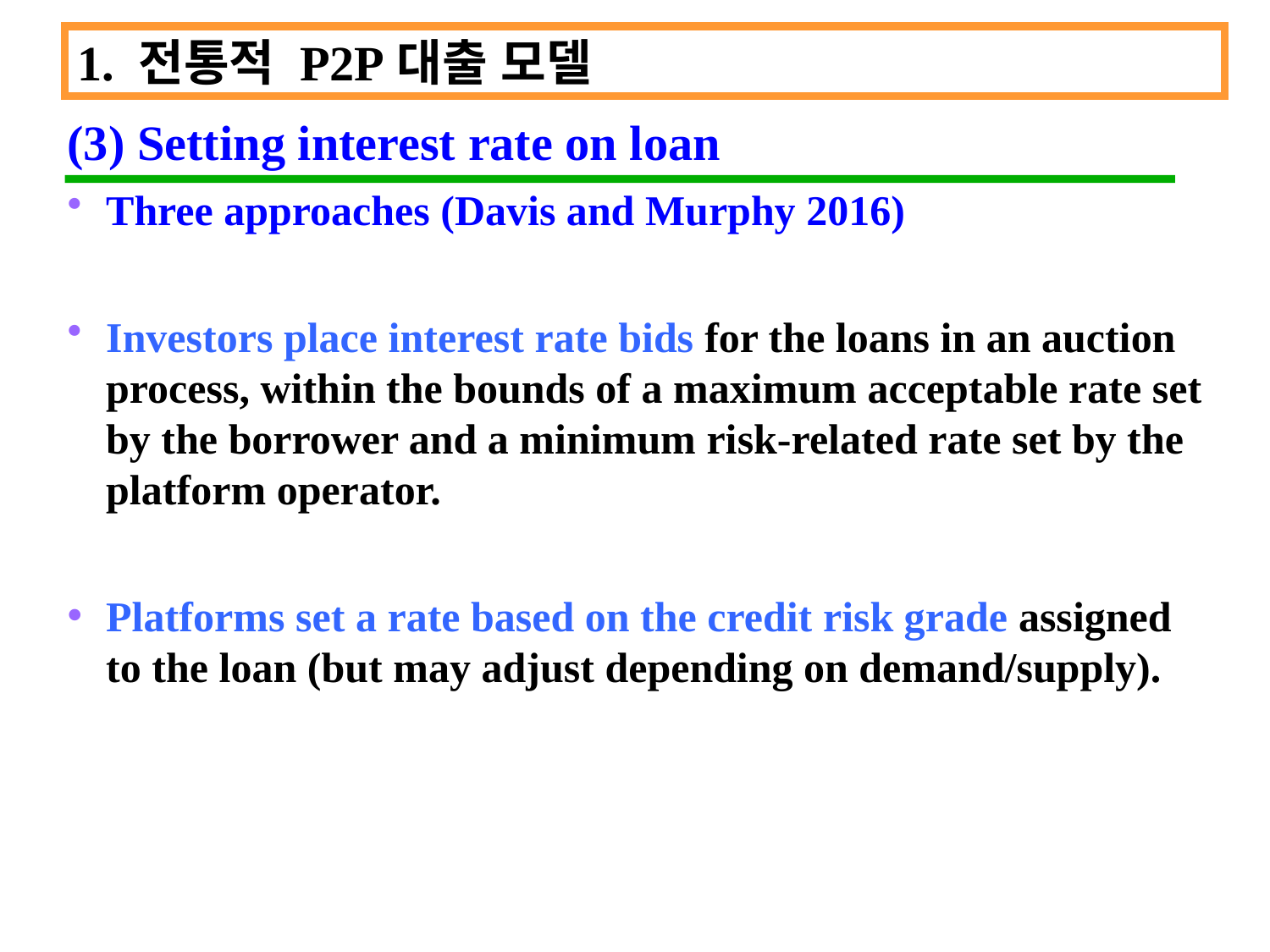

1. 전통적 P2P대출 모델
(3) Setting interest rate on loan
Three approaches (Davis and Murphy 2016)

Investors place interest rate bids for the loans in an auction process, within the bounds of a maximum acceptable rate set by the borrower and a minimum risk-related rate set by the platform operator.

Platforms set a rate based on the credit risk grade assigned to the loan (but may adjust depending on demand/supply).